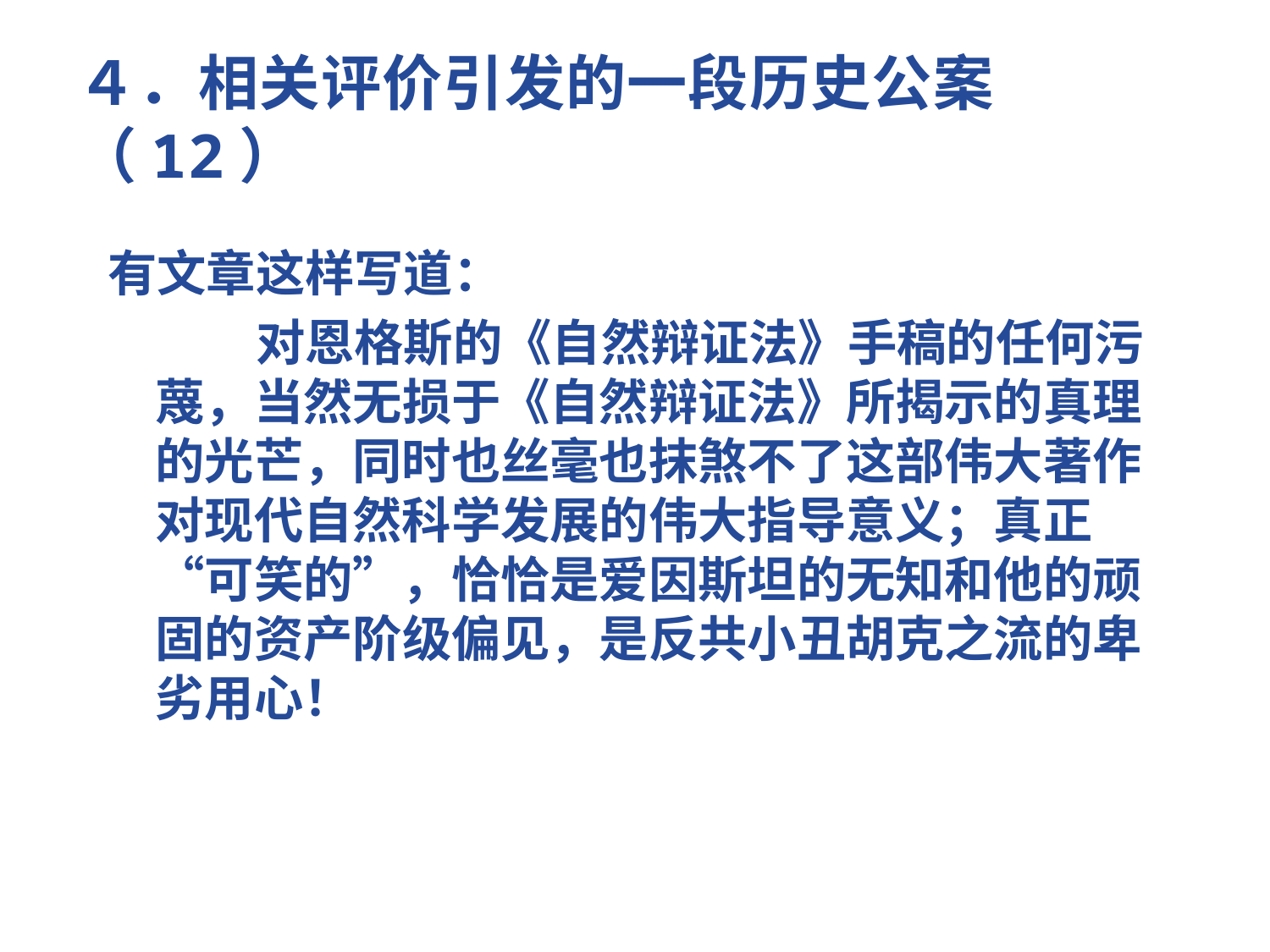

# ４．相关评价引发的一段历史公案（12）
有文章这样写道：
　　　对恩格斯的《自然辩证法》手稿的任何污蔑，当然无损于《自然辩证法》所揭示的真理的光芒，同时也丝毫也抹煞不了这部伟大著作对现代自然科学发展的伟大指导意义；真正“可笑的”，恰恰是爱因斯坦的无知和他的顽固的资产阶级偏见，是反共小丑胡克之流的卑劣用心！